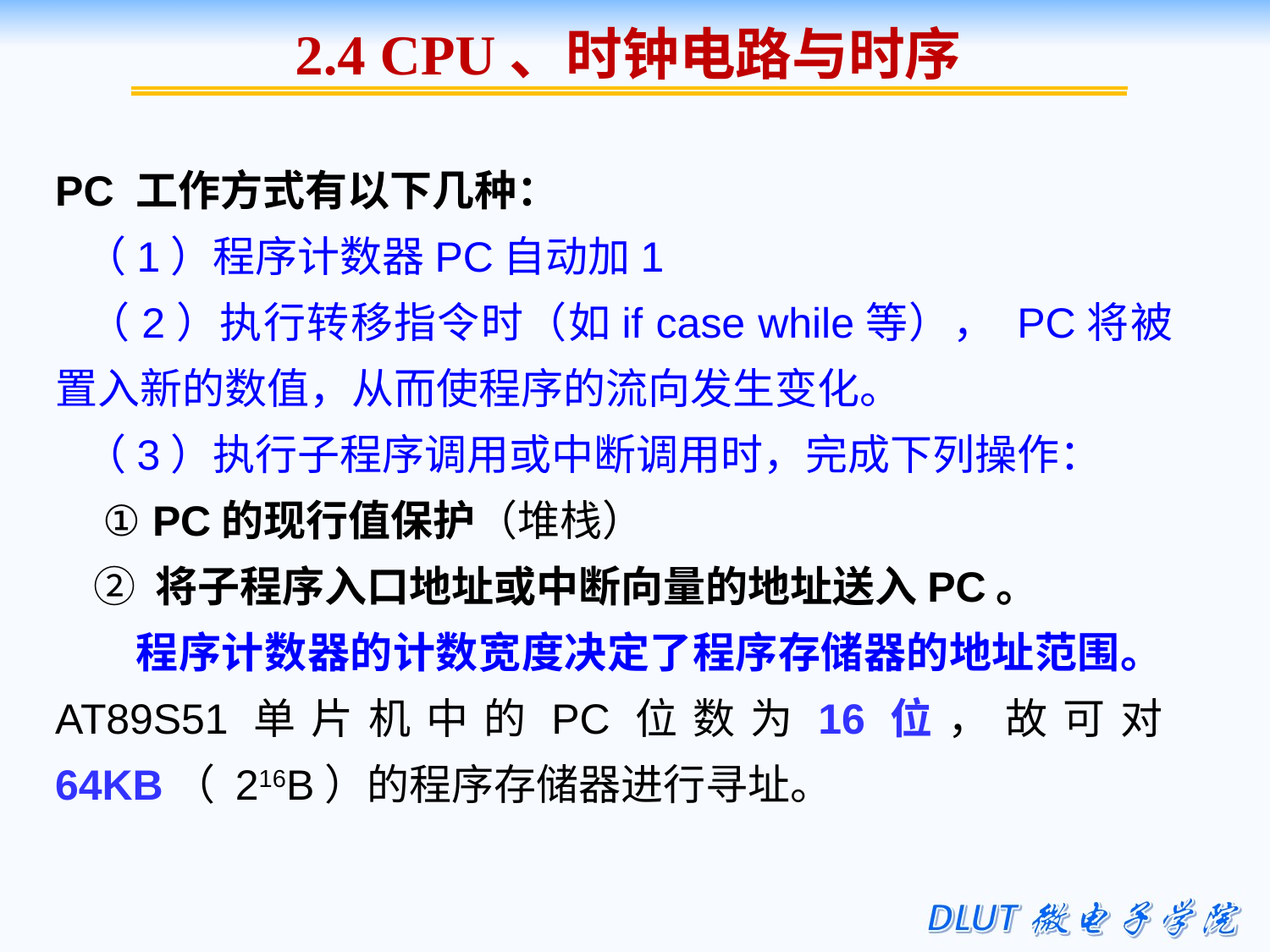

2.4 CPU、时钟电路与时序
PC 工作方式有以下几种：
  （1）程序计数器PC自动加1
  （2）执行转移指令时（如if case while等）， PC将被置入新的数值，从而使程序的流向发生变化。
  （3）执行子程序调用或中断调用时，完成下列操作：
    ① PC的现行值保护（堆栈）
    ② 将子程序入口地址或中断向量的地址送入PC。
       程序计数器的计数宽度决定了程序存储器的地址范围。AT89S51单片机中的PC位数为16位，故可对64KB（ 216B）的程序存储器进行寻址。